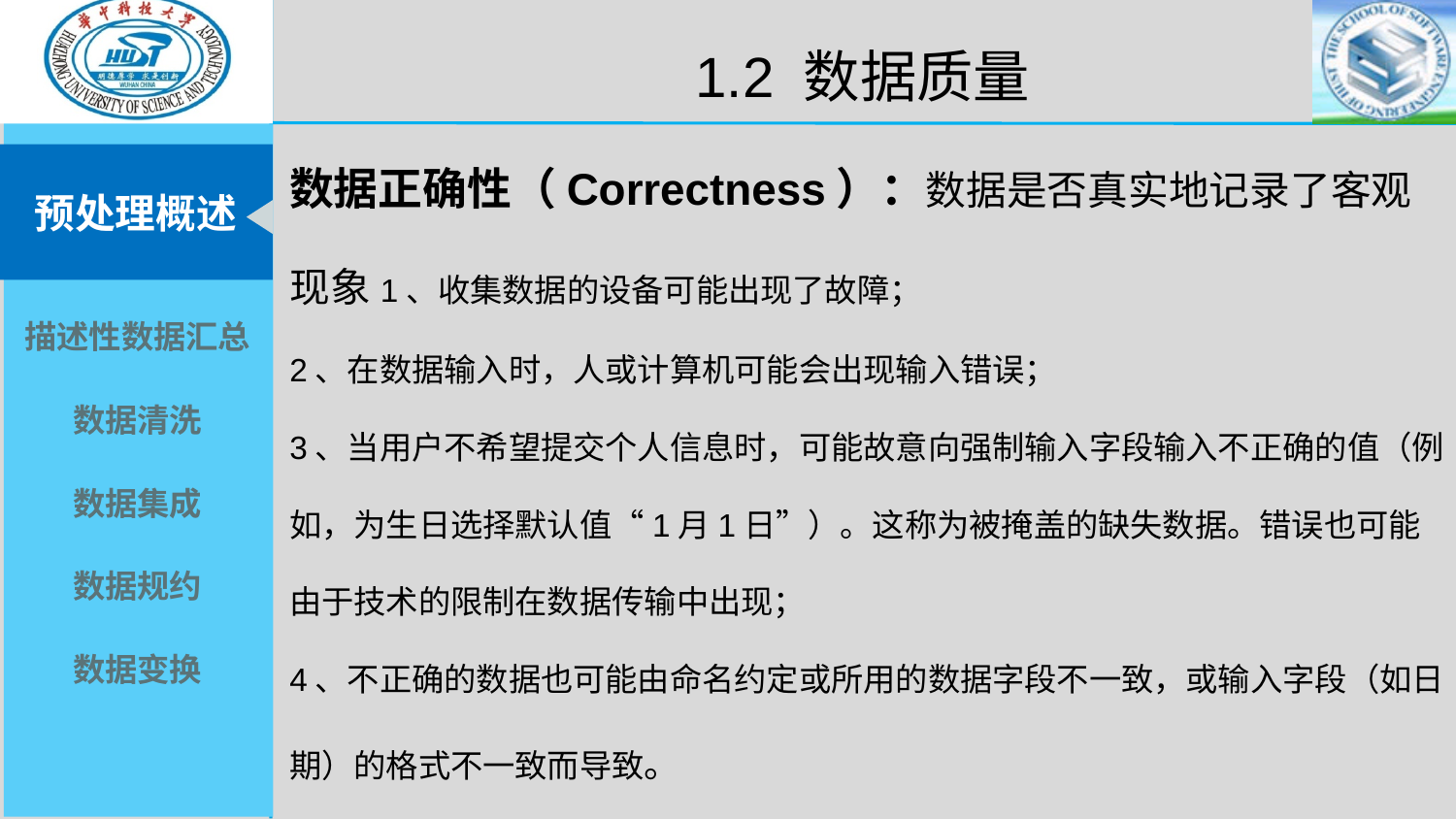

1.2 数据质量
数据正确性（Correctness）：数据是否真实地记录了客观现象1、收集数据的设备可能出现了故障；
2、在数据输入时，人或计算机可能会出现输入错误；
3、当用户不希望提交个人信息时，可能故意向强制输入字段输入不正确的值（例如，为生日选择默认值“1月1日”）。这称为被掩盖的缺失数据。错误也可能由于技术的限制在数据传输中出现；
4、不正确的数据也可能由命名约定或所用的数据字段不一致，或输入字段（如日期）的格式不一致而导致。